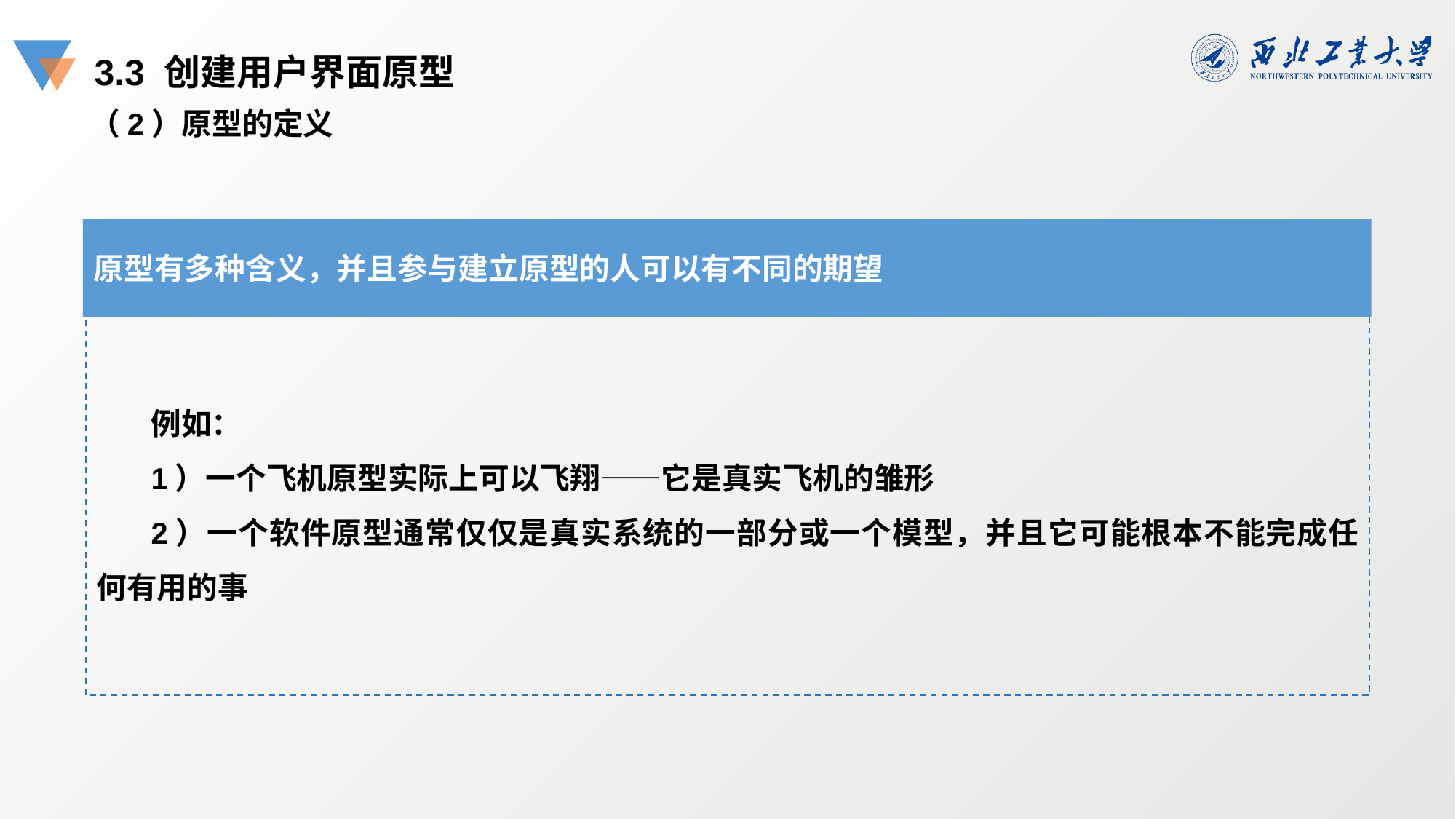

3.3 创建用户界面原型
（2）原型的定义
原型有多种含义，并且参与建立原型的人可以有不同的期望

例如：
1）一个飞机原型实际上可以飞翔——它是真实飞机的雏形
2）一个软件原型通常仅仅是真实系统的一部分或一个模型，并且它可能根本不能完成任何有用的事
15